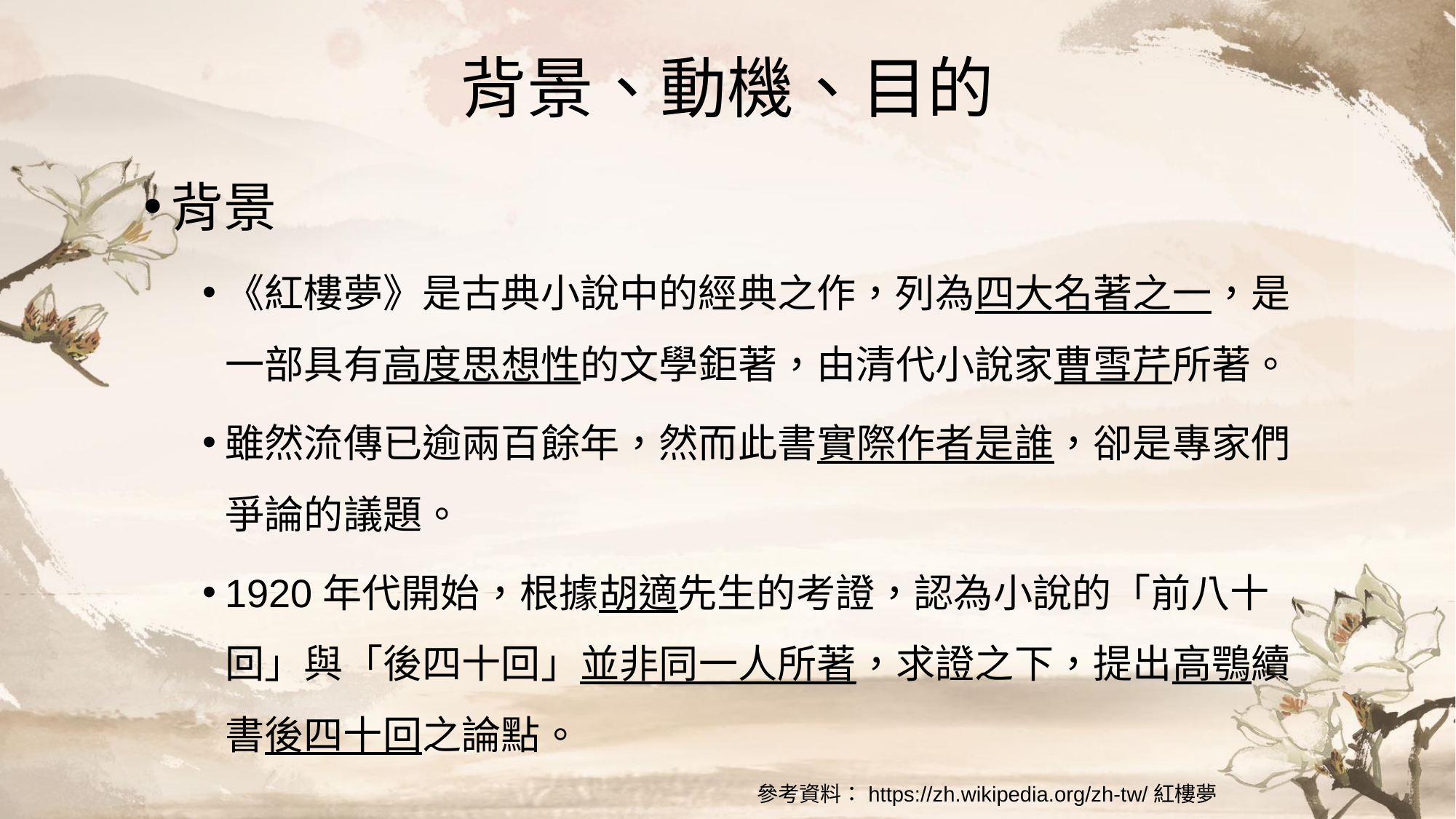

# 背景、動機、目的
背景
《紅樓夢》是古典小說中的經典之作，列為四大名著之一，是一部具有高度思想性的文學鉅著，由清代小說家曹雪芹所著。
雖然流傳已逾兩百餘年，然而此書實際作者是誰，卻是專家們爭論的議題。
1920年代開始，根據胡適先生的考證，認為小說的「前八十回」與「後四十回」並非同一人所著，求證之下，提出高鶚續書後四十回之論點。
參考資料：https://zh.wikipedia.org/zh-tw/紅樓夢